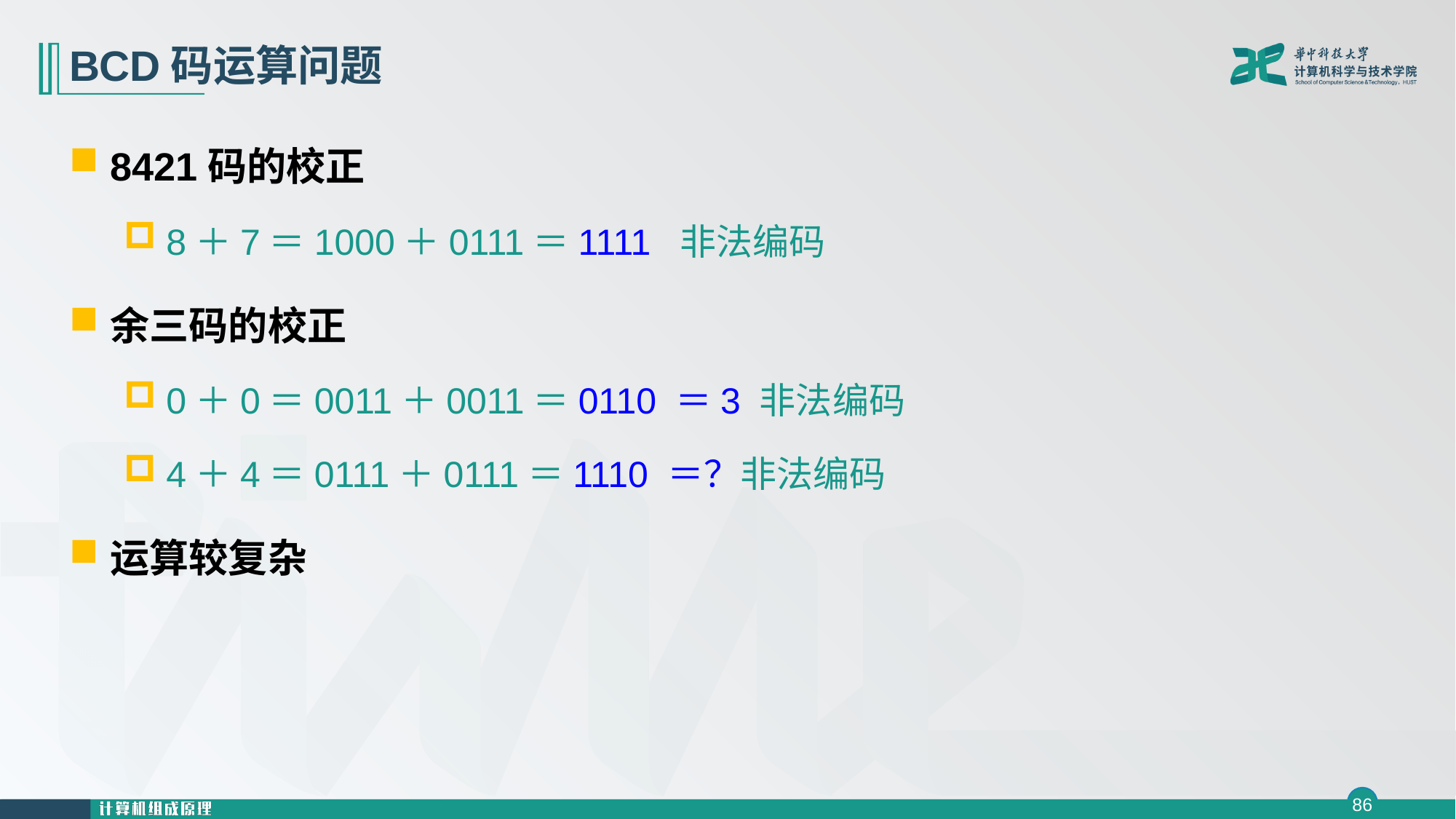

# BCD码运算问题
8421码的校正
8＋7＝1000＋0111＝1111  非法编码
余三码的校正
0＋0＝0011＋0011＝0110 ＝3 非法编码
4＋4＝0111＋0111＝1110 ＝？非法编码
运算较复杂